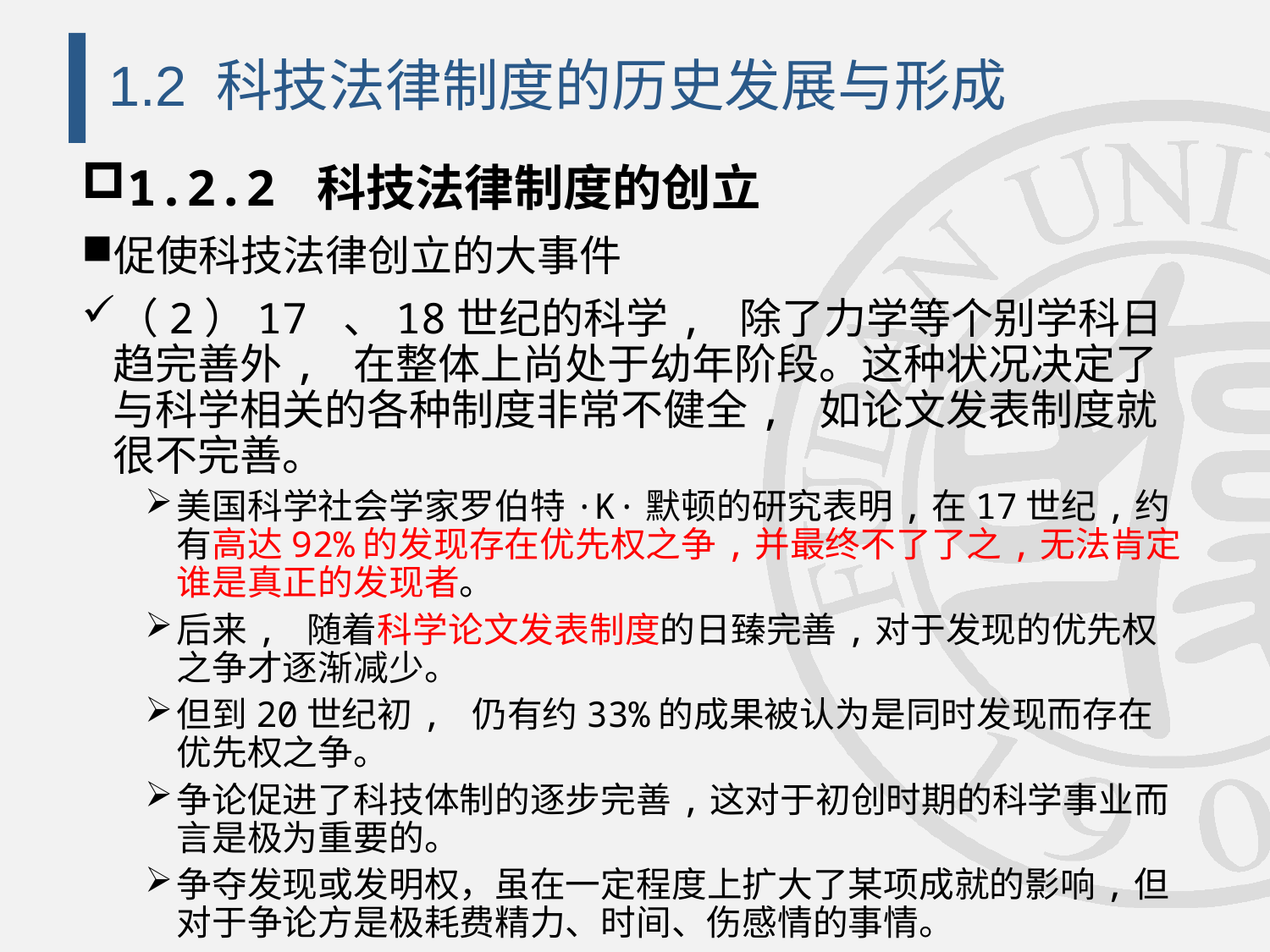

# 1.2 科技法律制度的历史发展与形成
1.2.2 科技法律制度的创立
促使科技法律创立的大事件
（2）17 、18世纪的科学, 除了力学等个别学科日趋完善外, 在整体上尚处于幼年阶段。这种状况决定了与科学相关的各种制度非常不健全, 如论文发表制度就很不完善。
美国科学社会学家罗伯特·K·默顿的研究表明,在17世纪,约有高达92%的发现存在优先权之争,并最终不了了之,无法肯定谁是真正的发现者。
后来, 随着科学论文发表制度的日臻完善,对于发现的优先权之争才逐渐减少。
但到20世纪初, 仍有约33%的成果被认为是同时发现而存在优先权之争。
争论促进了科技体制的逐步完善,这对于初创时期的科学事业而言是极为重要的。
争夺发现或发明权，虽在一定程度上扩大了某项成就的影响,但对于争论方是极耗费精力、时间、伤感情的事情。